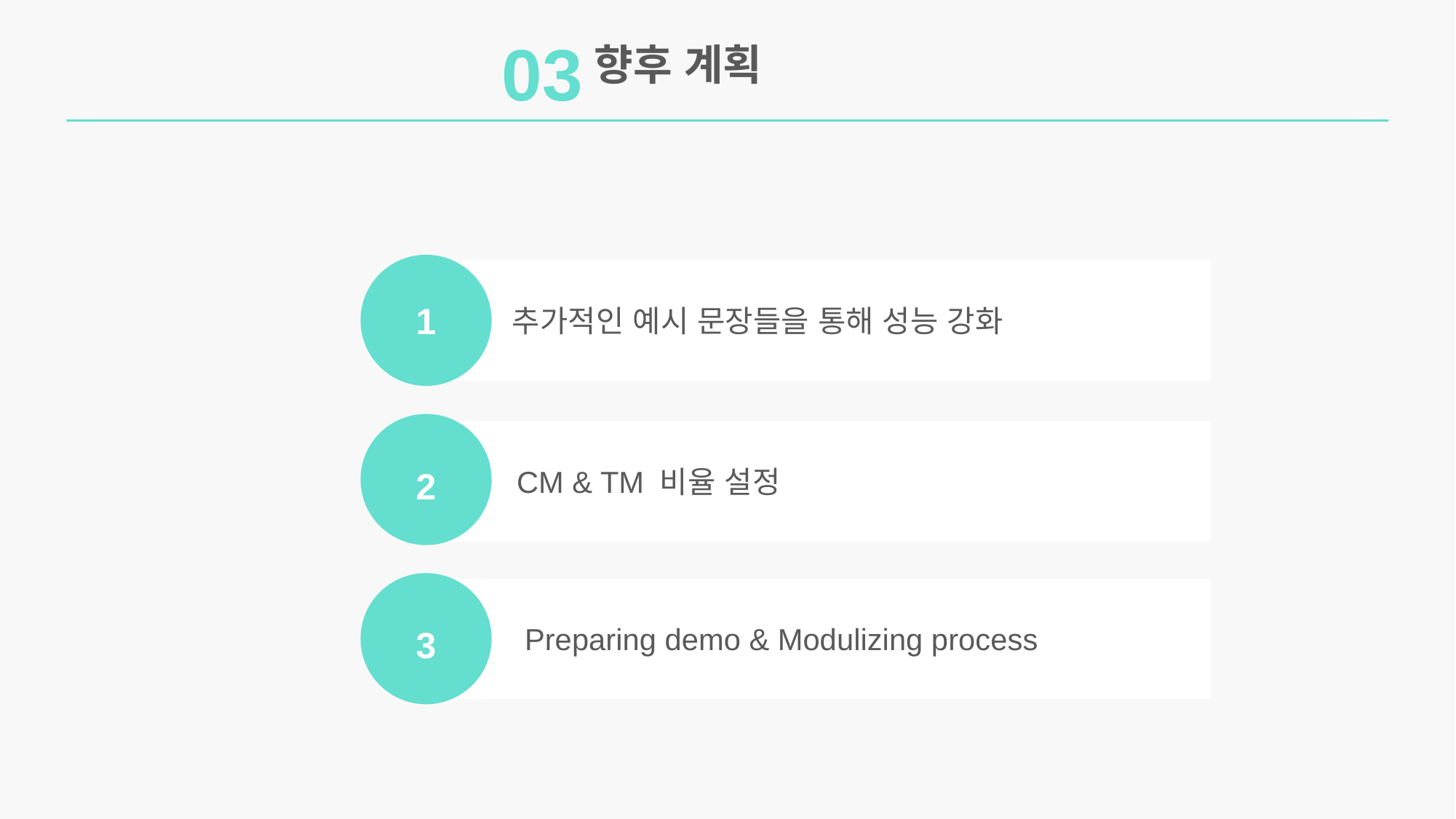

03
향후 계획

1

추가적인 예시 문장들을 통해 성능 강화

2

CM & TM 비율 설정

3

Preparing demo & Modulizing process